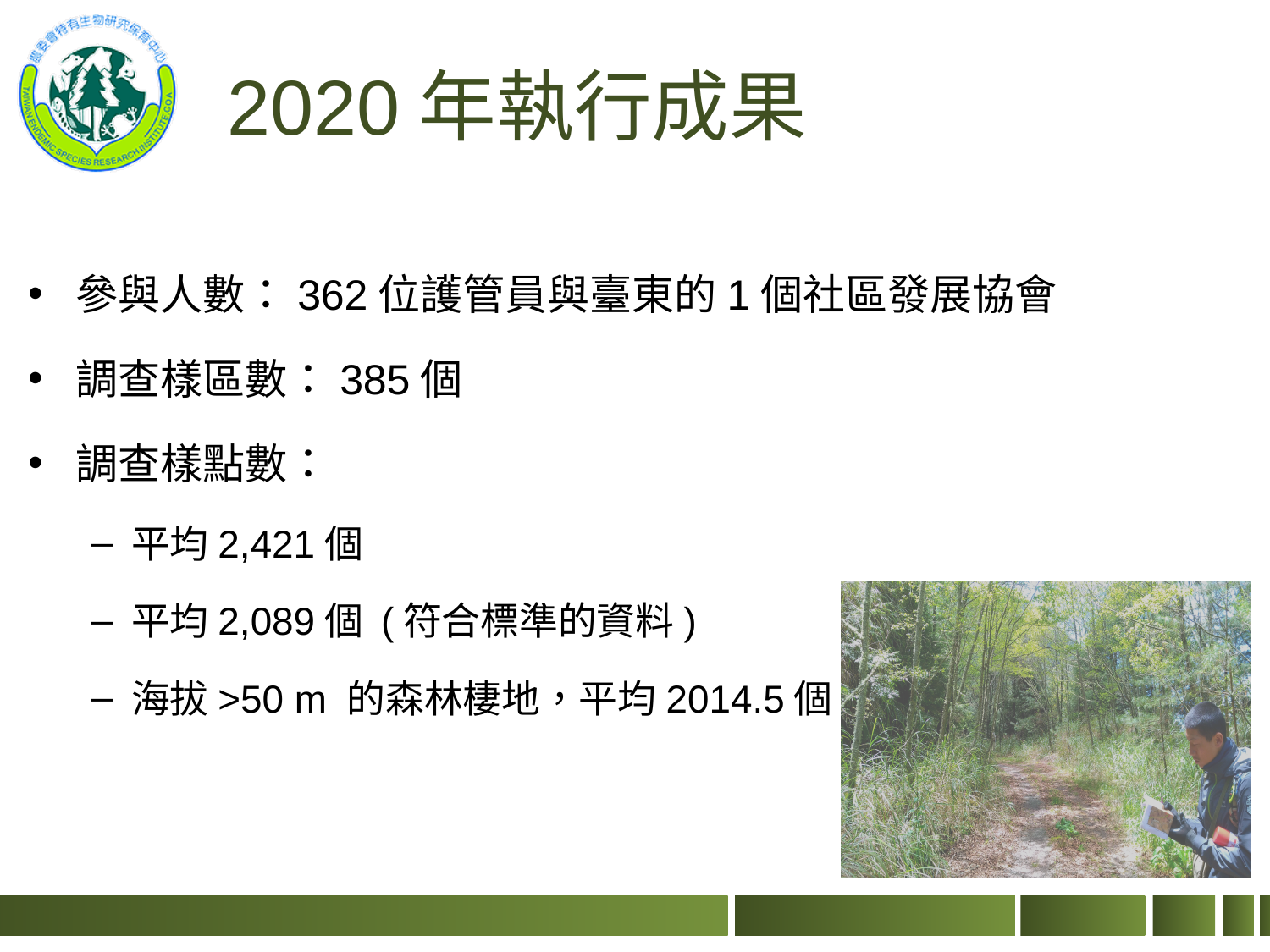

# 2020年執行成果
參與人數：362位護管員與臺東的1個社區發展協會
調查樣區數：385個
調查樣點數：
平均2,421個
平均2,089個 (符合標準的資料)
海拔>50 m 的森林棲地，平均2014.5個